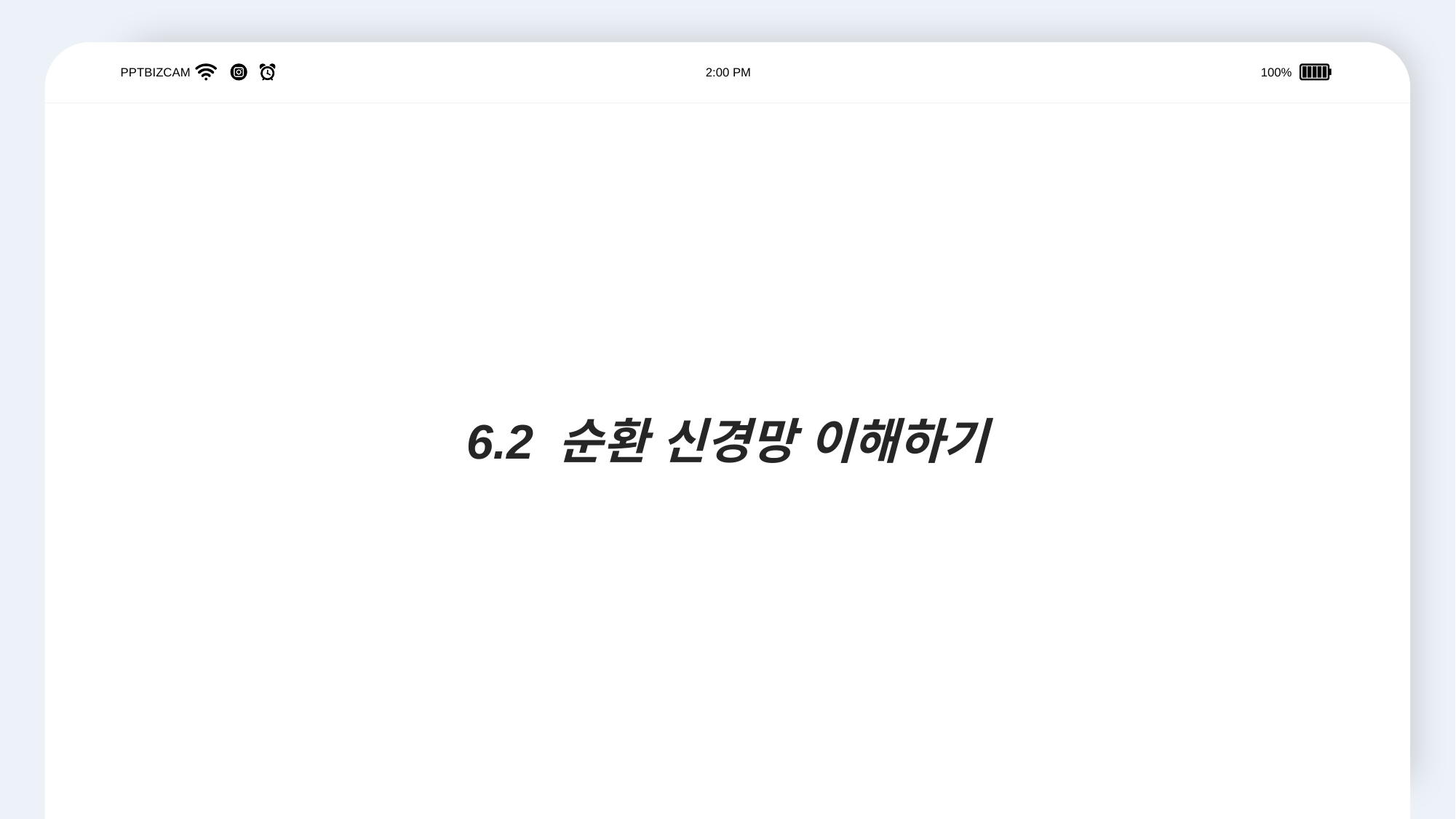

6.2 순환 신경망 이해하기

PPTBIZCAM
2:00 PM
100%